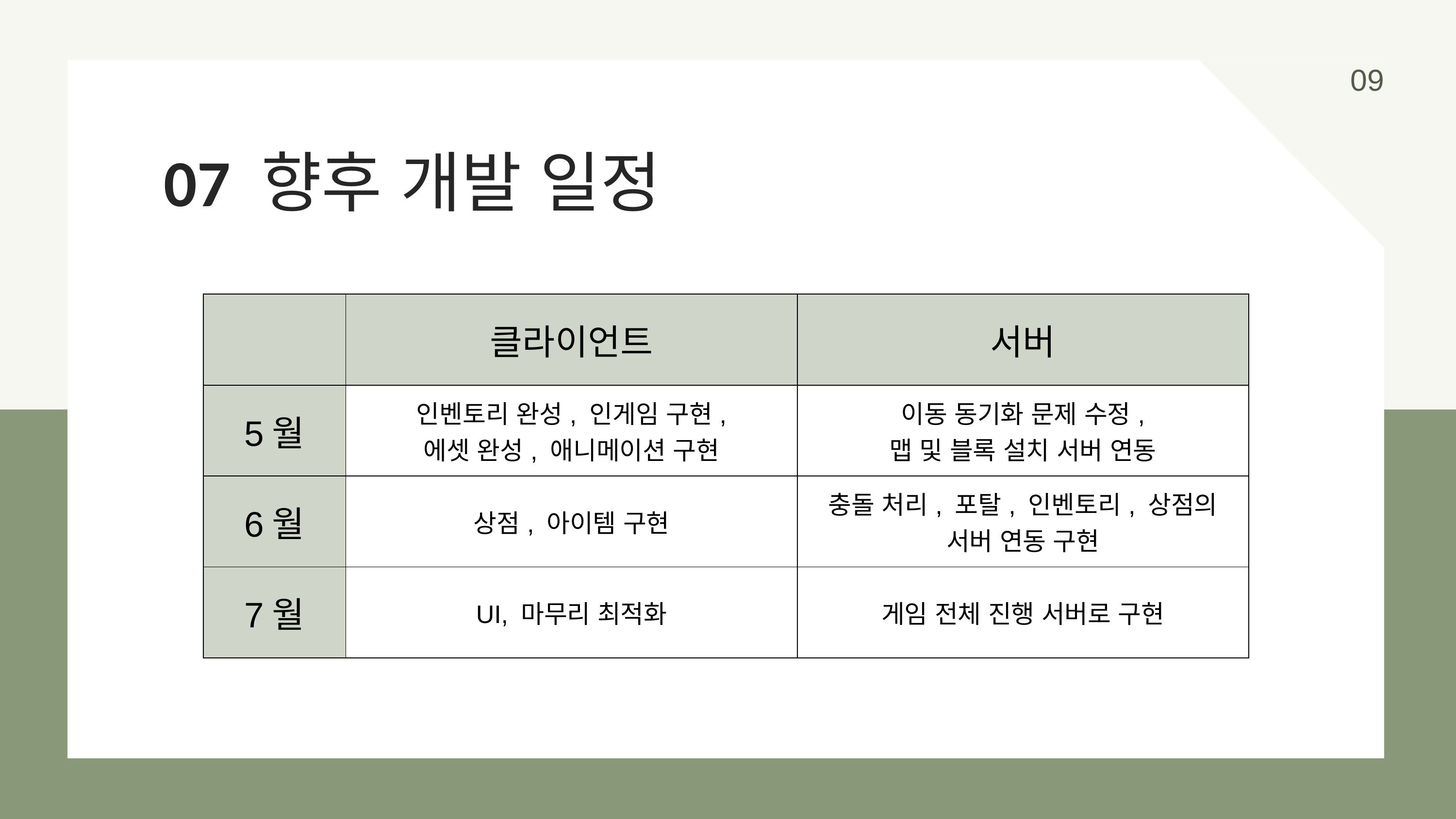

09
07 향후 개발 일정
|  | 클라이언트 | 서버 |
| --- | --- | --- |
| 5월 | 인벤토리 완성, 인게임 구현, 에셋 완성, 애니메이션 구현 | 이동 동기화 문제 수정, 맵 및 블록 설치 서버 연동 |
| 6월 | 상점, 아이템 구현 | 충돌 처리, 포탈, 인벤토리, 상점의 서버 연동 구현 |
| 7월 | UI, 마무리 최적화 | 게임 전체 진행 서버로 구현 |